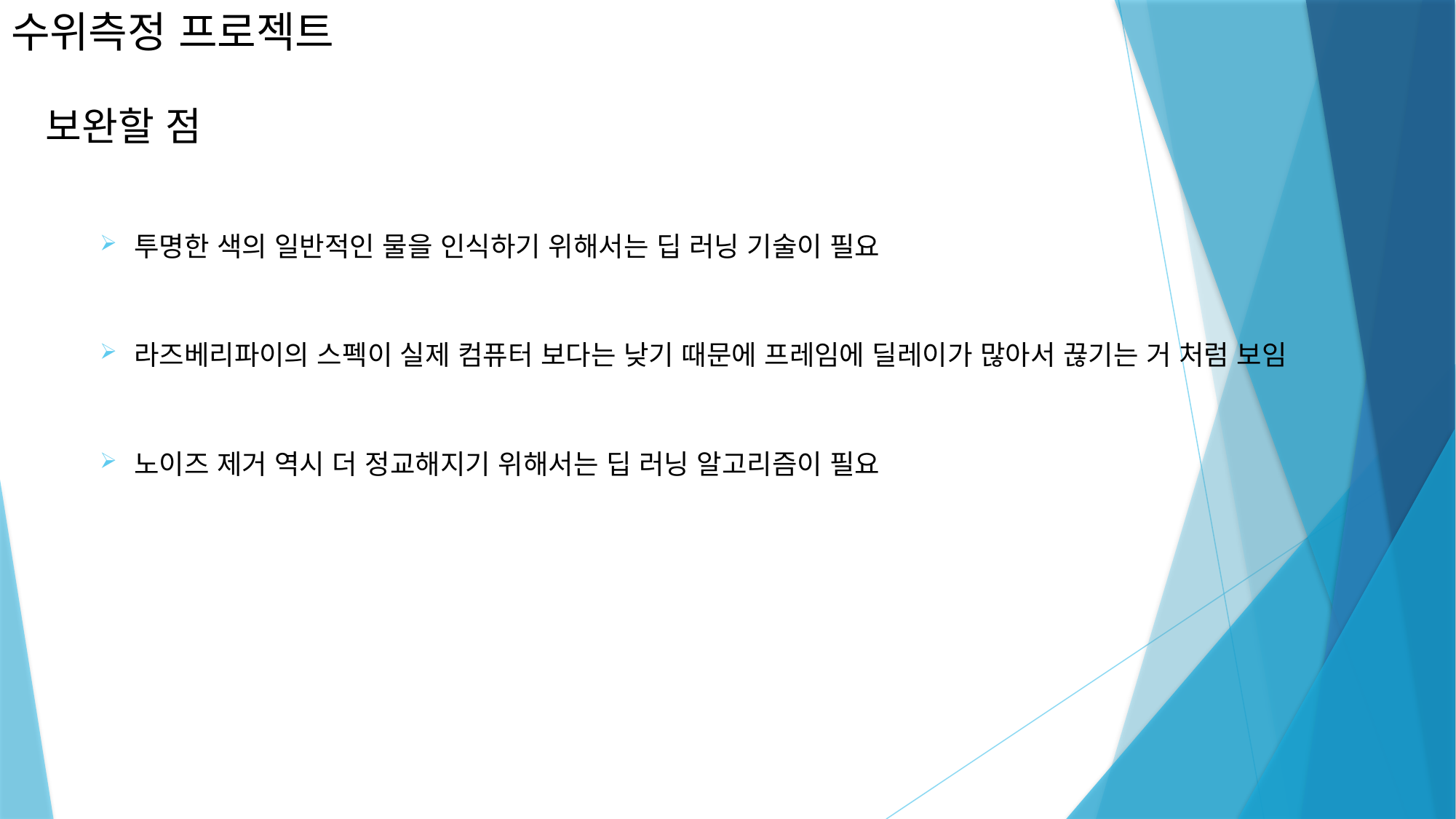

# 수위측정 프로젝트
보완할 점

투명한 색의 일반적인 물을 인식하기 위해서는 딥 러닝 기술이 필요

라즈베리파이의 스펙이 실제 컴퓨터 보다는 낮기 때문에 프레임에 딜레이가 많아서 끊기는 거 처럼 보임

노이즈 제거 역시 더 정교해지기 위해서는 딥 러닝 알고리즘이 필요